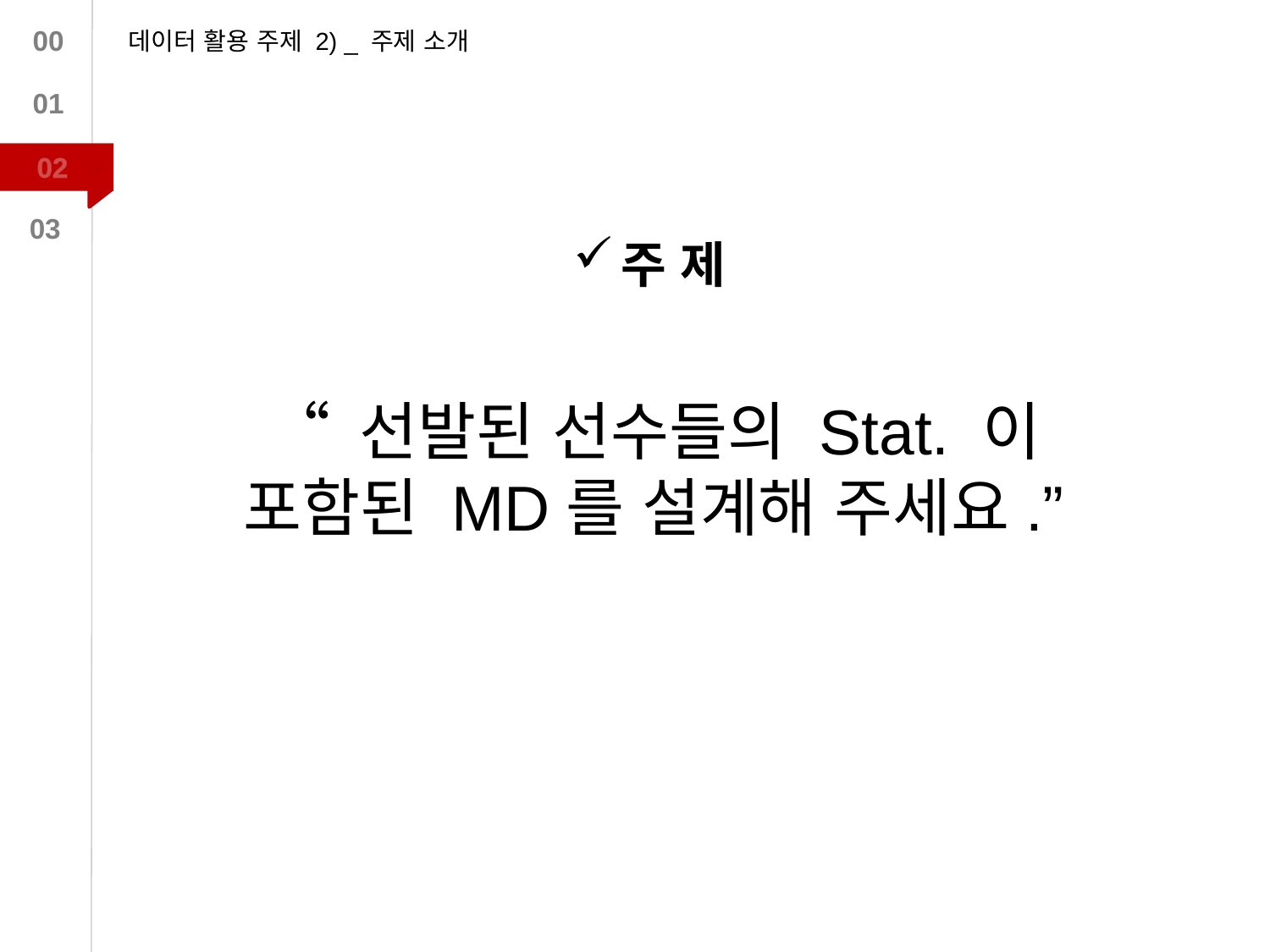

데이터 활용 주제 2) _ 주제 소개
00
01
02

03
주 제
“ 선발된 선수들의 Stat. 이
포함된 MD를 설계해 주세요.”